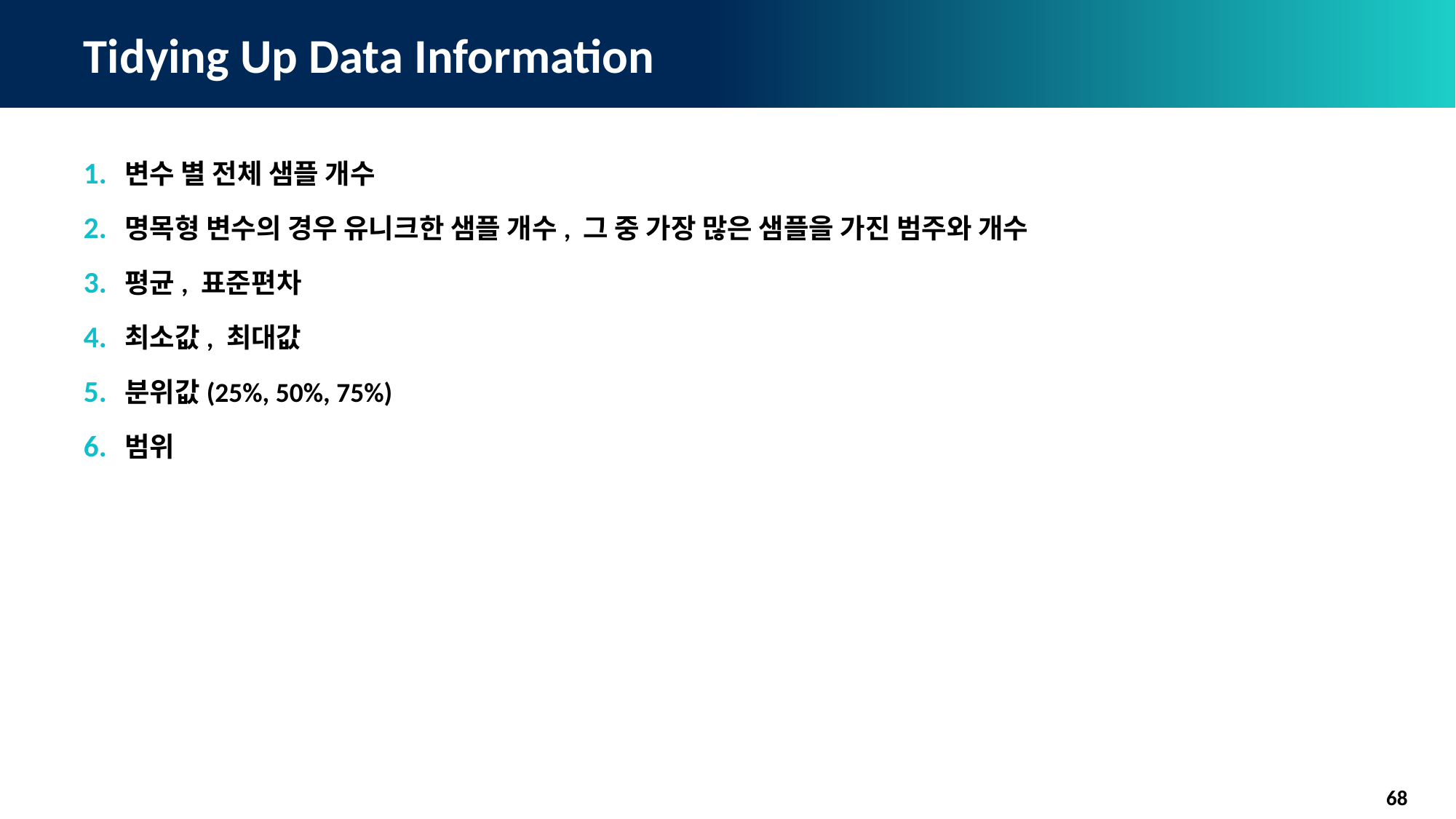

# Tidying Up Data Information
변수 별 전체 샘플 개수
명목형 변수의 경우 유니크한 샘플 개수, 그 중 가장 많은 샘플을 가진 범주와 개수
평균, 표준편차
최소값, 최대값
분위값(25%, 50%, 75%)
범위

68